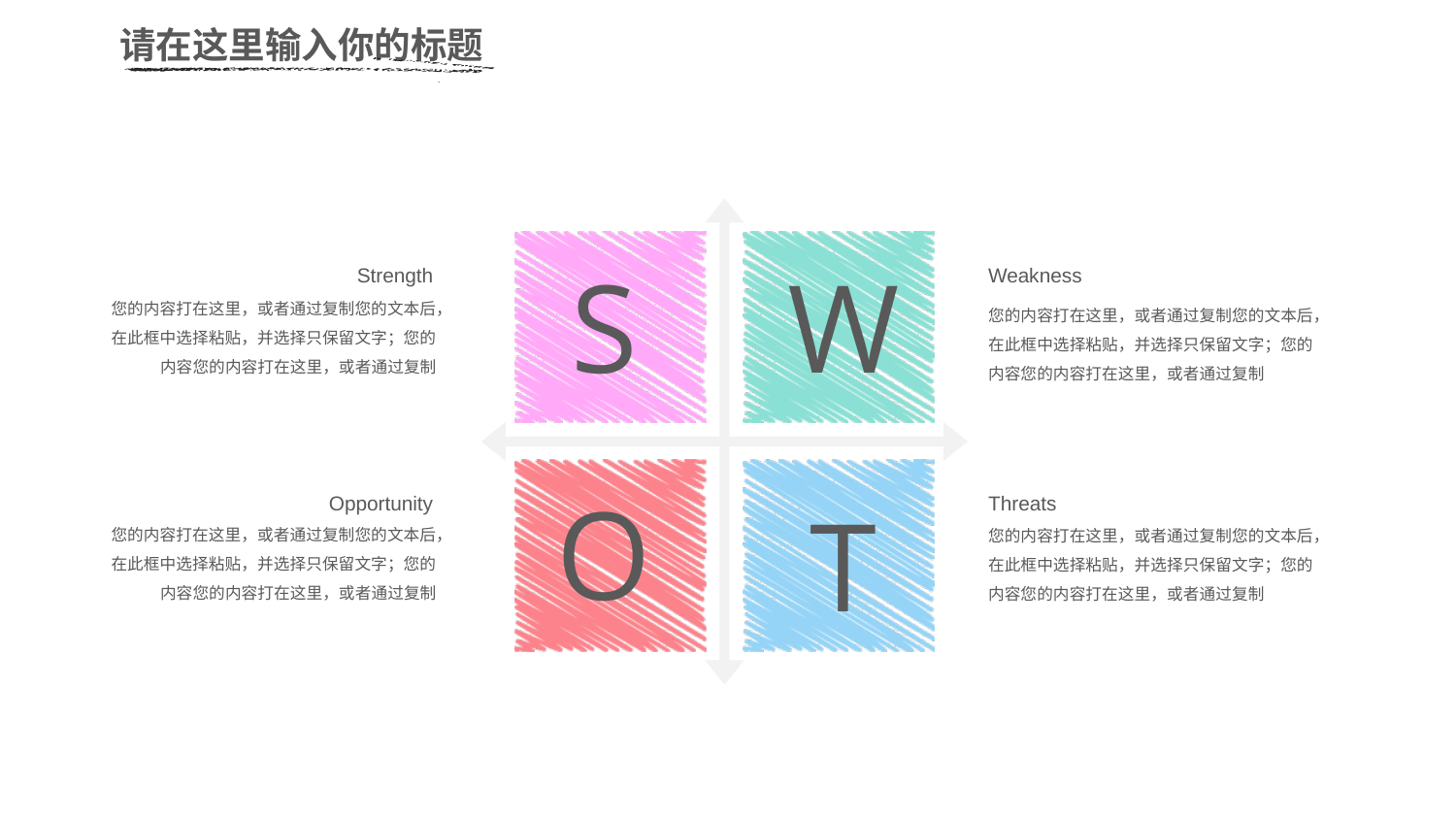

请在这里输入你的标题

S

W
Strength
您的内容打在这里，或者通过复制您的文本后，在此框中选择粘贴，并选择只保留文字；您的内容您的内容打在这里，或者通过复制
Weakness
您的内容打在这里，或者通过复制您的文本后，在此框中选择粘贴，并选择只保留文字；您的内容您的内容打在这里，或者通过复制

O

T
Opportunity
您的内容打在这里，或者通过复制您的文本后，在此框中选择粘贴，并选择只保留文字；您的内容您的内容打在这里，或者通过复制
Threats
您的内容打在这里，或者通过复制您的文本后，在此框中选择粘贴，并选择只保留文字；您的内容您的内容打在这里，或者通过复制